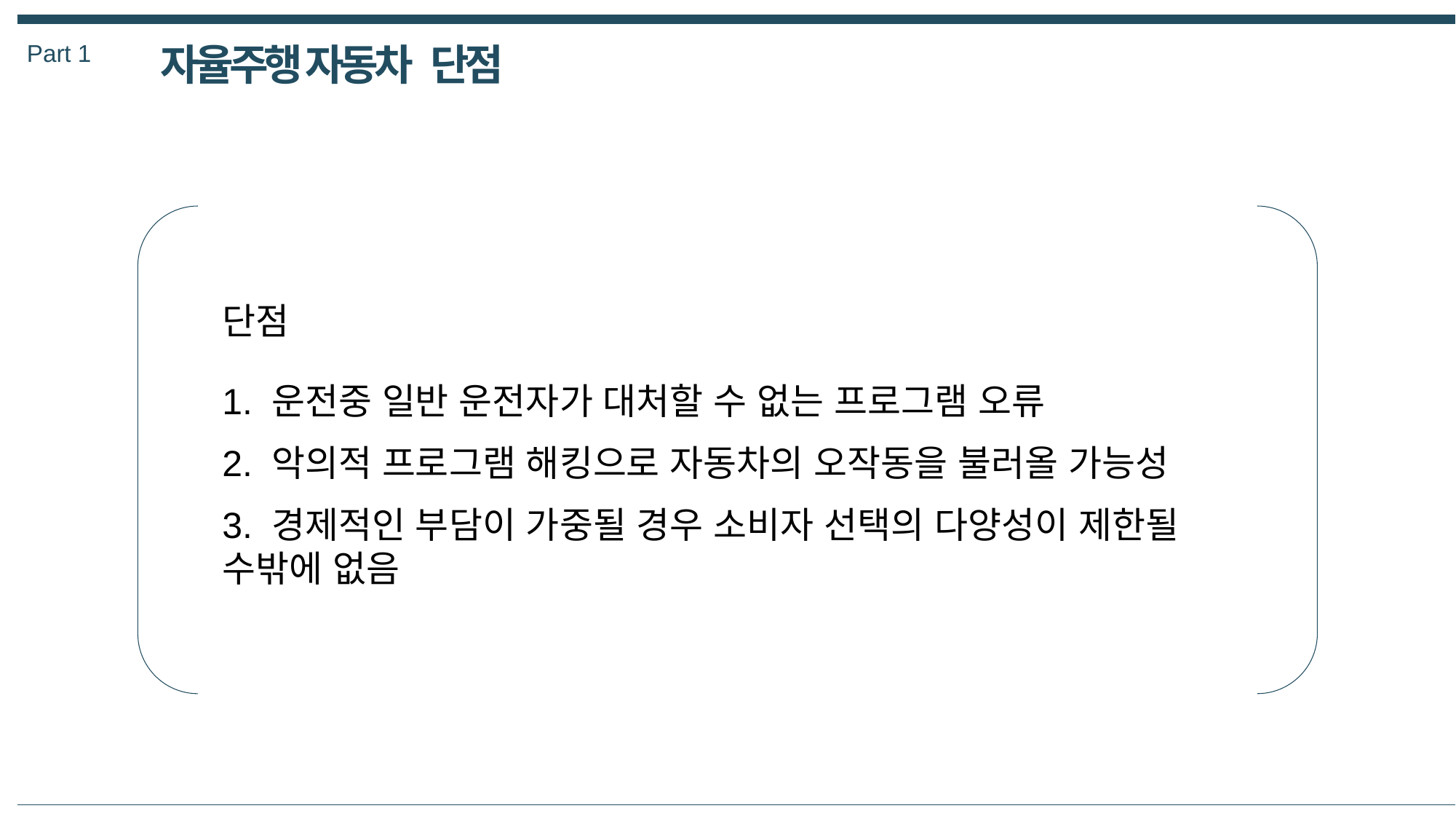

Part 1
자율주행 자동차   단점

단점

1. 운전중 일반 운전자가 대처할 수 없는 프로그램 오류

2. 악의적 프로그램 해킹으로 자동차의 오작동을 불러올 가능성

3. 경제적인 부담이 가중될 경우 소비자 선택의 다양성이 제한될 수밖에 없음
|  |
| --- |